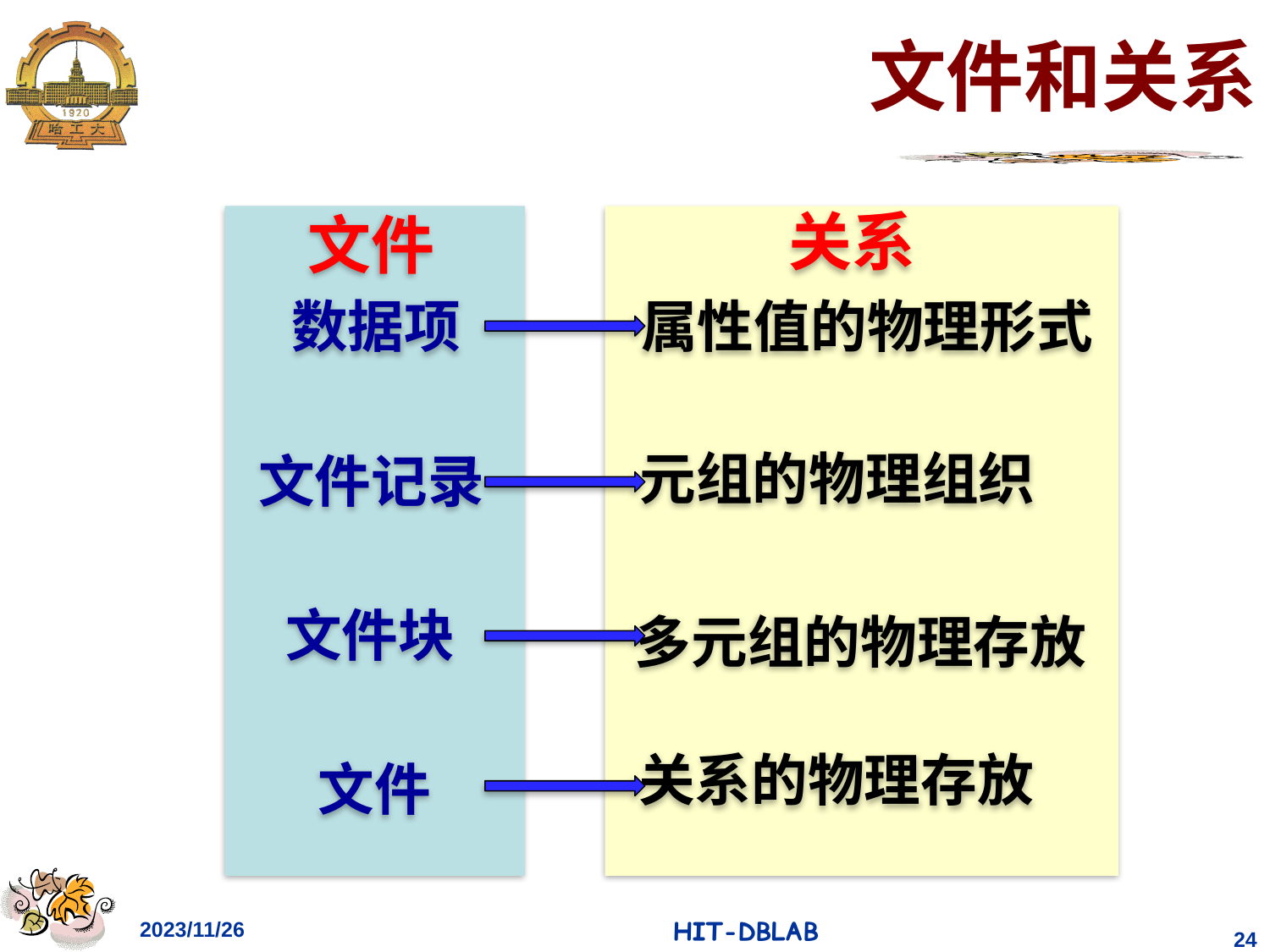

# 文件和关系
关系

属性值的物理形式
元组的物理组织
多元组的物理存放
关系的物理存放
文件

数据项

文件记录

文件块

文件

2023/11/26
HIT-DBLAB
24